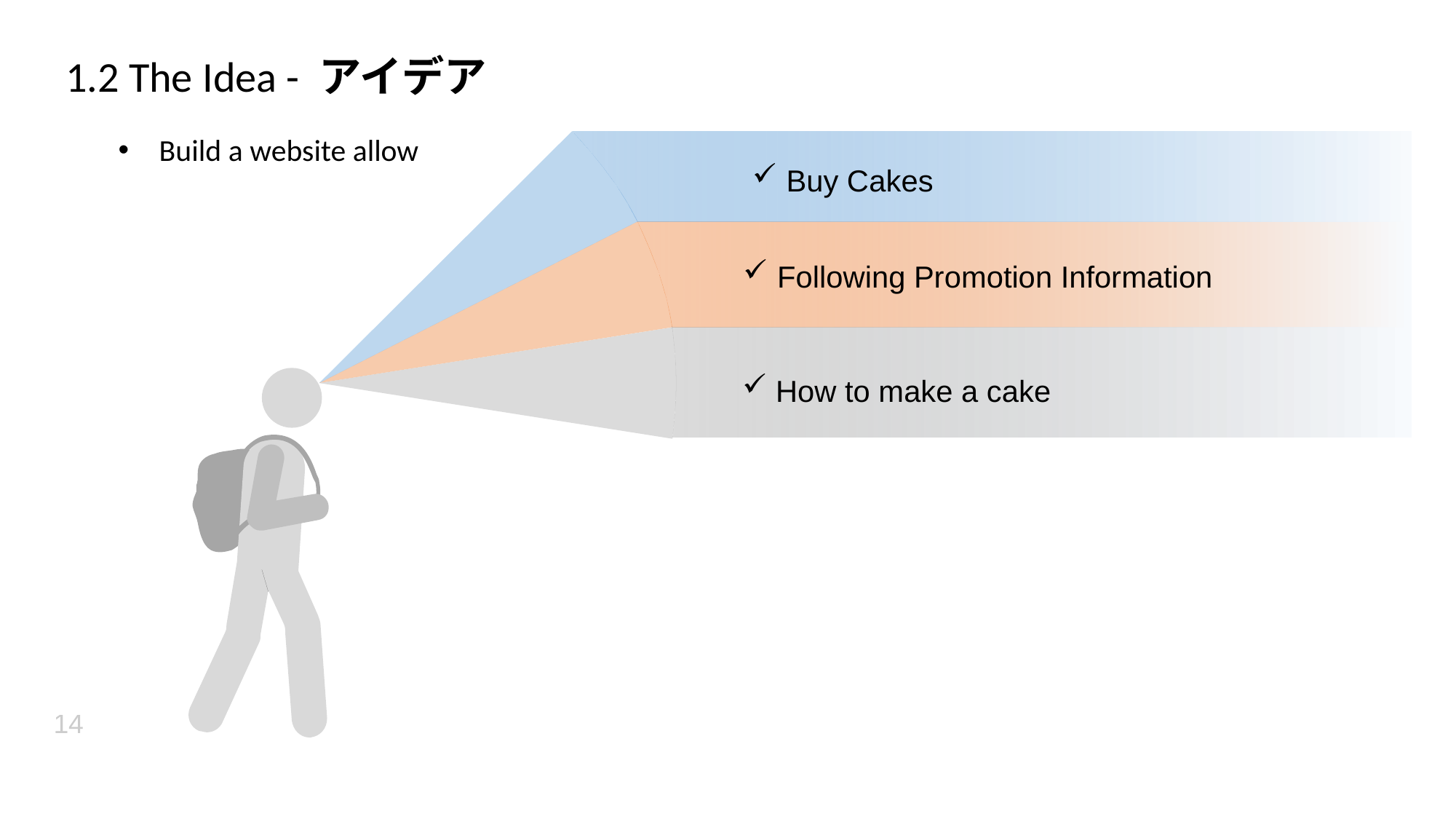

1.2 The Idea - アイデア
Build a website allow

Buy Cakes

Following Promotion Information

 How to make a cake